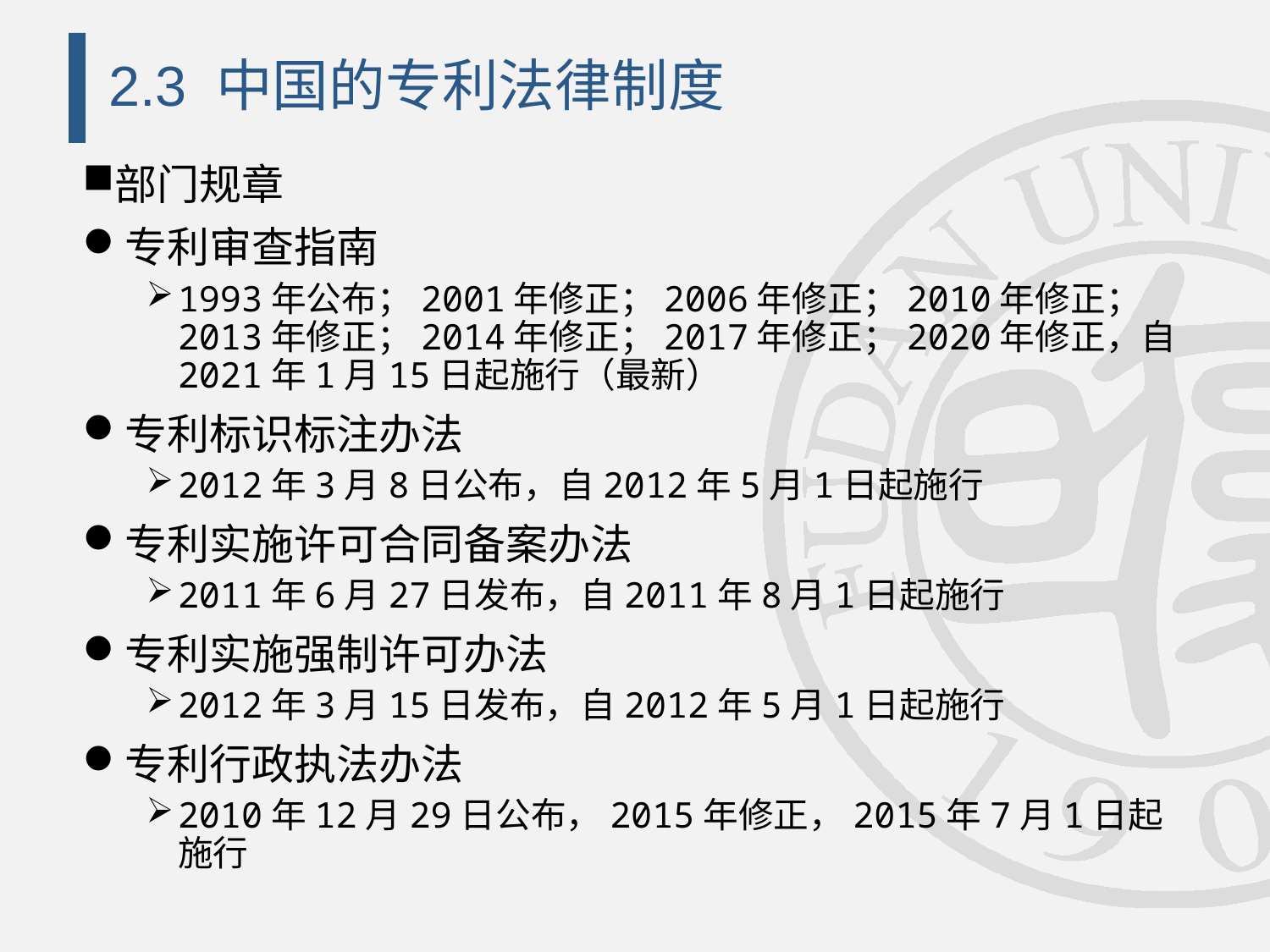

# 2.3 中国的专利法律制度
部门规章
专利审查指南
1993年公布；2001年修正；2006年修正；2010年修正；2013年修正；2014年修正；2017年修正；2020年修正，自2021年1月15日起施行（最新）
专利标识标注办法
2012年3月8日公布，自2012年5月1日起施行
专利实施许可合同备案办法
2011年6月27日发布，自2011年8月1日起施行
专利实施强制许可办法
2012年3月15日发布，自2012年5月1日起施行
专利行政执法办法
2010年12月29日公布，2015年修正，2015年7月1日起施行